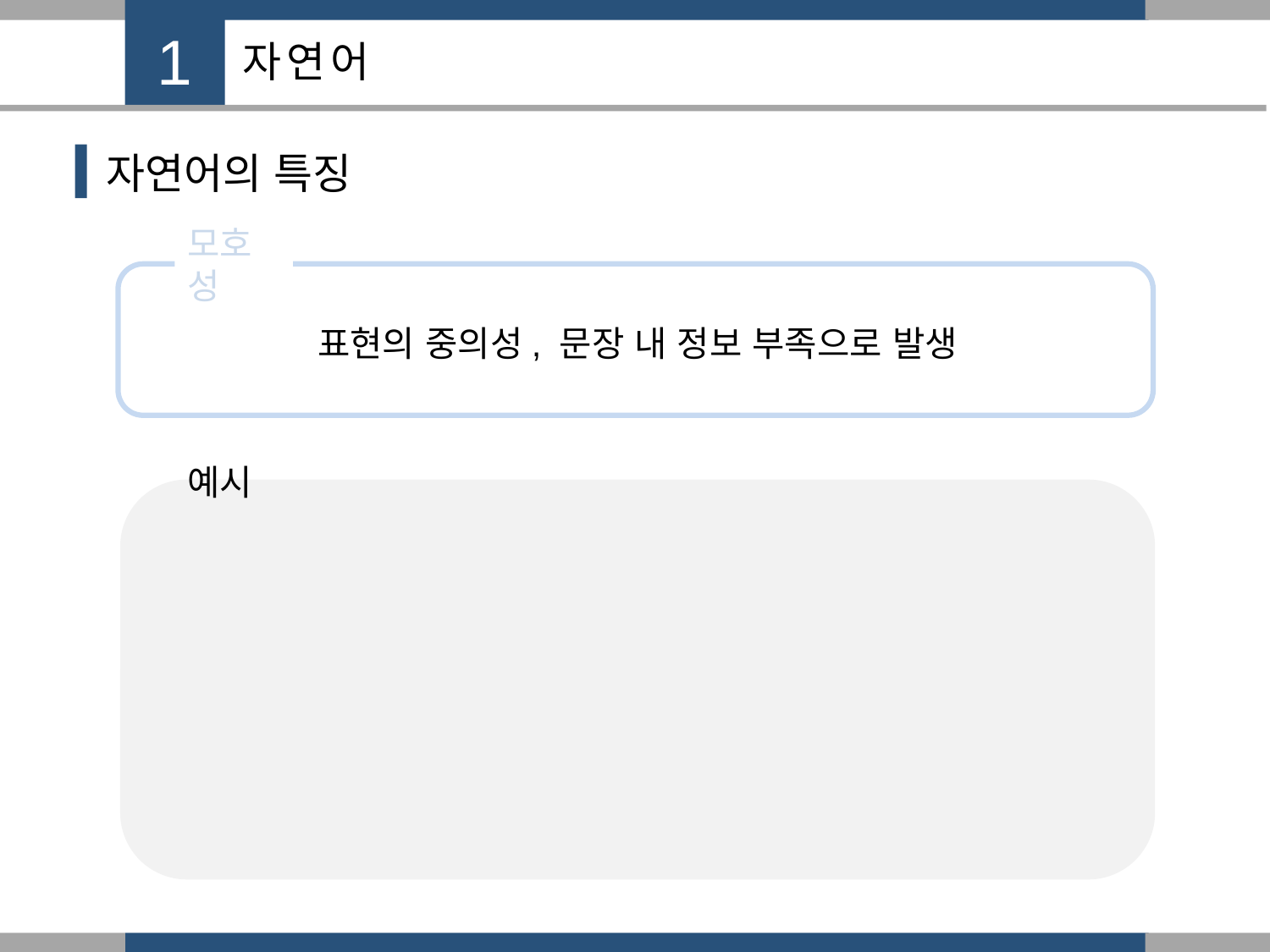

1
자연어

자연어의 특징

모호성

표현의 중의성, 문장 내 정보 부족으로 발생
예시